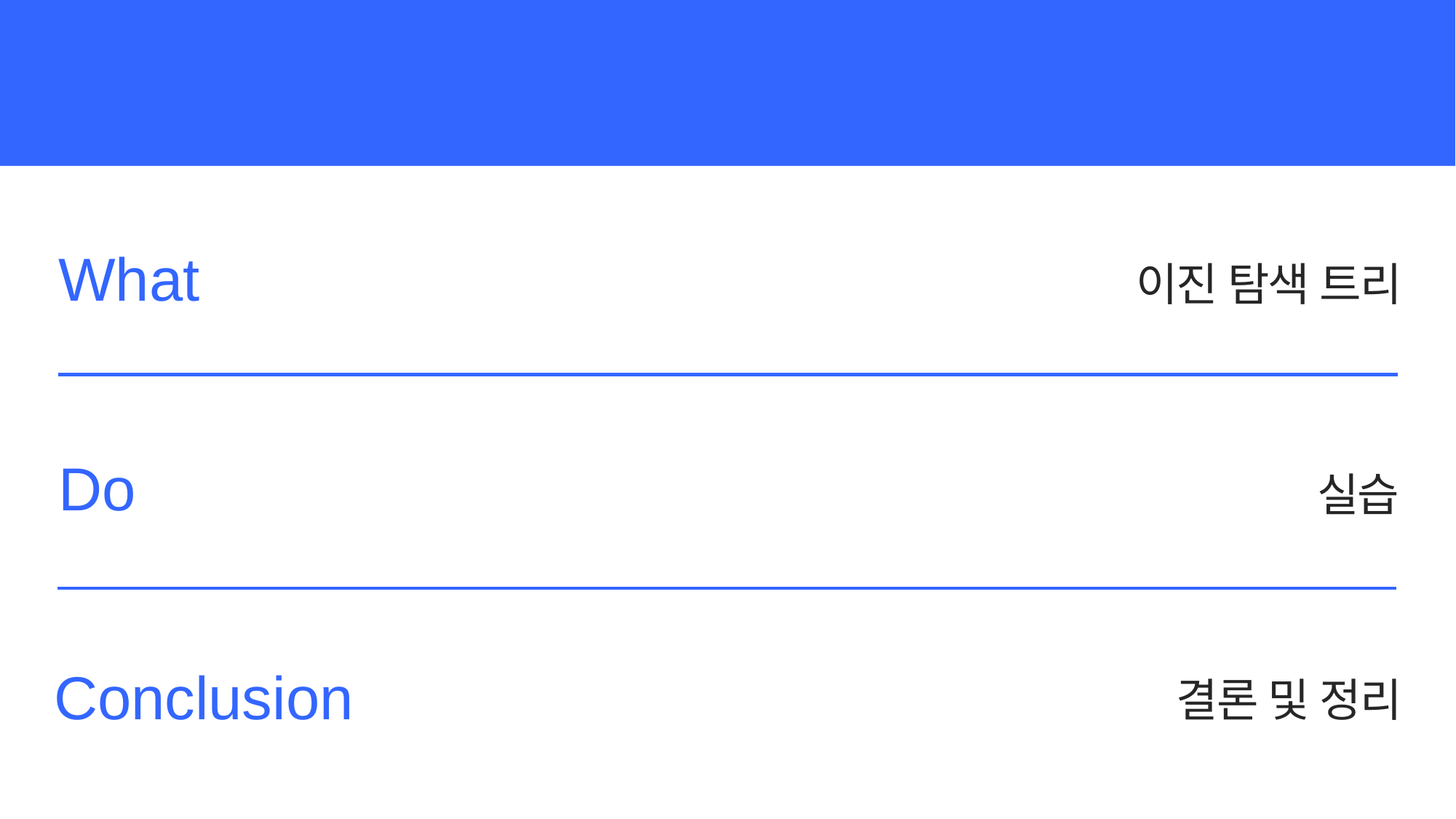

contents
이진 탐색 트리
What
실습
Do
결론 및 정리
Conclusion